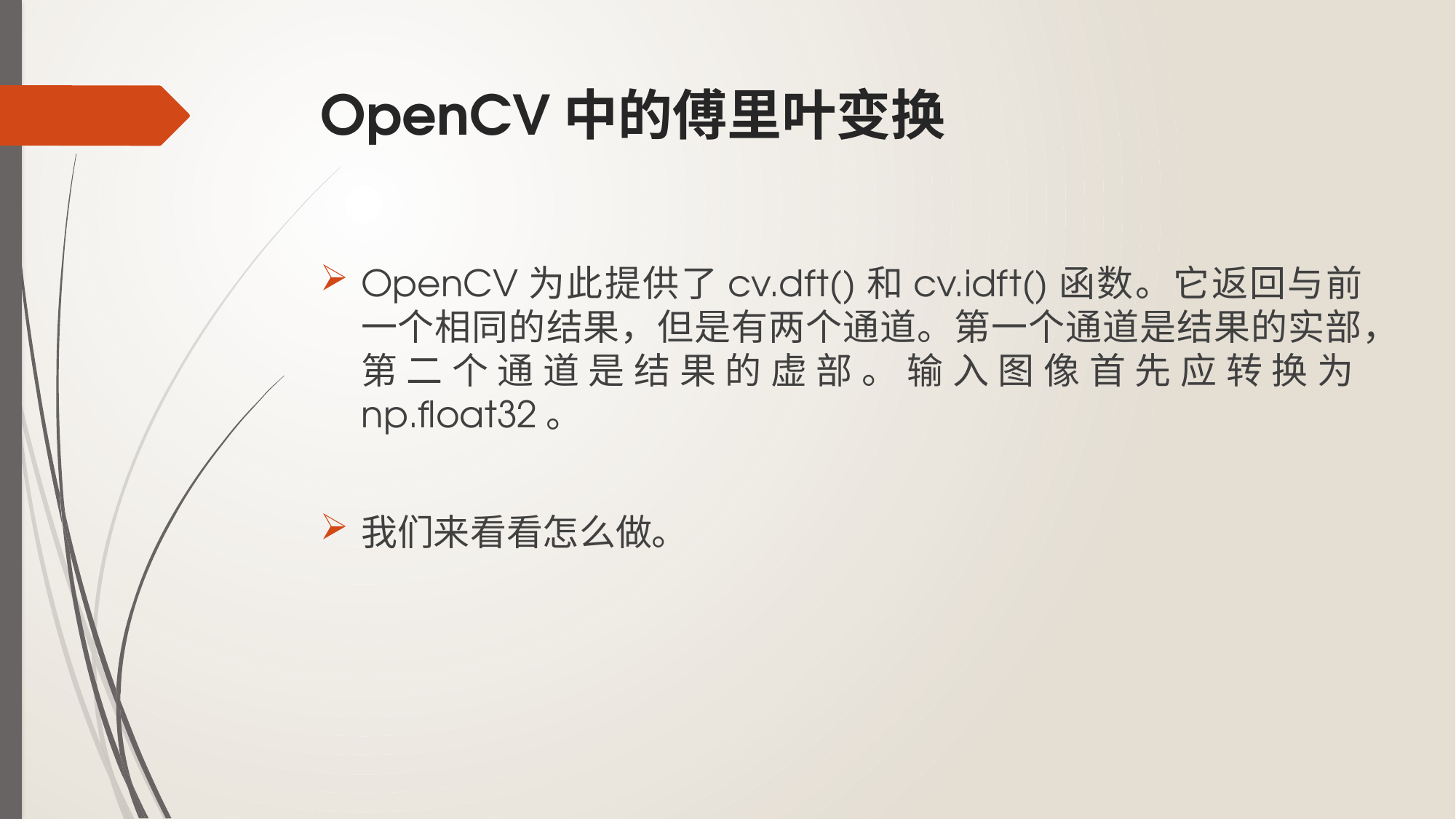

# OpenCV中的傅里叶变换
OpenCV为此提供了cv.dft()和cv.idft()函数。它返回与前一个相同的结果，但是有两个通道。第一个通道是结果的实部，第二个通道是结果的虚部。输入图像首先应转换为np.float32。

我们来看看怎么做。